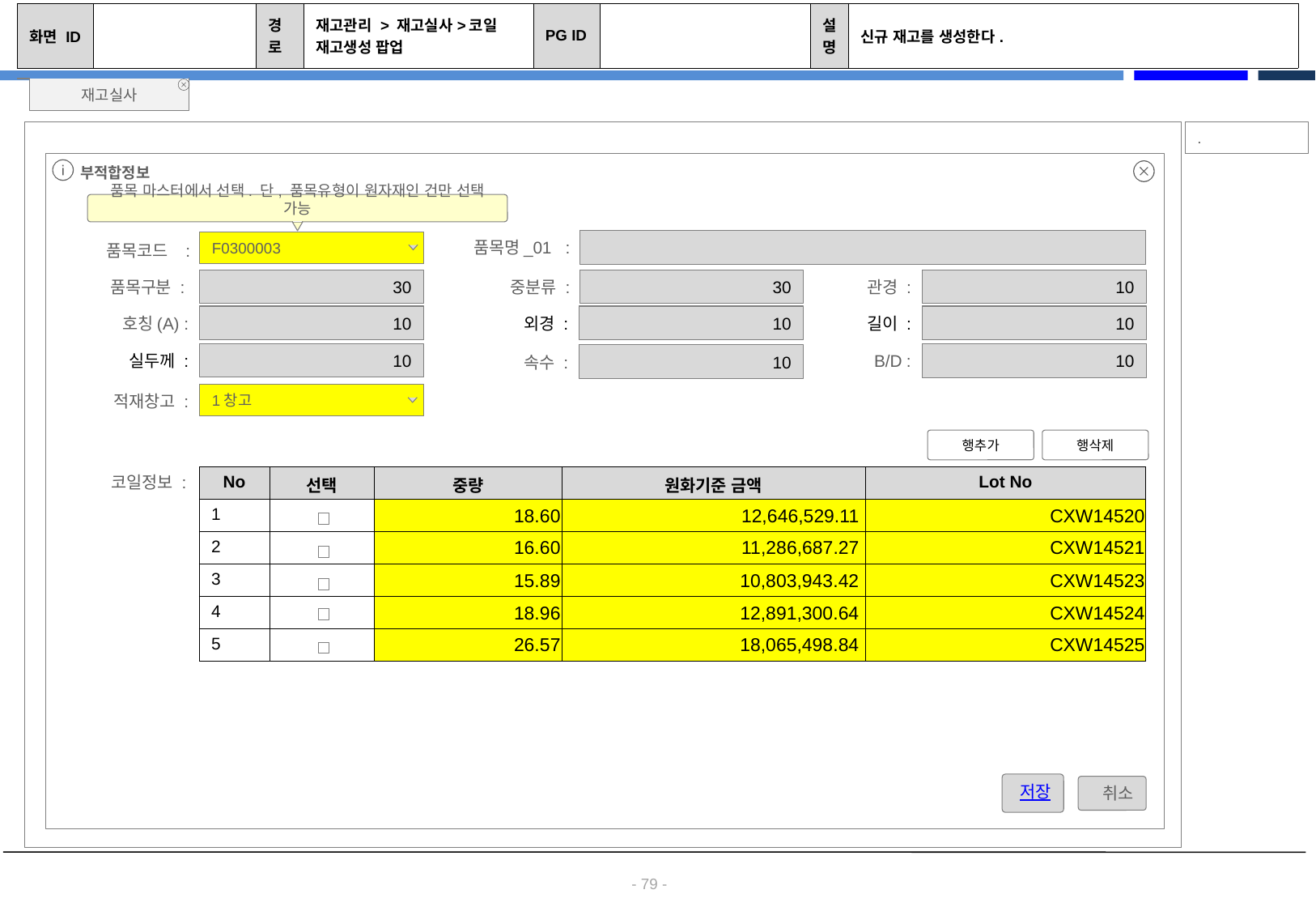

| 화면 ID |  | 경로 | 재고관리 > 재고실사>코일 재고생성 팝업 | PG ID |  | 설명 | 신규 재고를 생성한다. |
| --- | --- | --- | --- | --- | --- | --- | --- |
재고실사

.

부적합정보

품목 마스터에서 선택. 단, 품목유형이 원자재인 건만 선택 가능

품목명_01   :
F0300003
품목코드   :

30
품목구분 :
30
중분류 :
10
관경 :
10
호칭(A) :
10
외경 :
10
길이 :
10
실두께 :
10
B/D :
10
속수 :
적재창고 :
1창고

행추가
행삭제
코일정보 :
| No | 선택 | 중량 | 원화기준 금액 | Lot No |
| --- | --- | --- | --- | --- |
| 1 |  | 18.60 | 12,646,529.11 | CXW14520 |
| 2 |  | 16.60 | 11,286,687.27 | CXW14521 |
| 3 |  | 15.89 | 10,803,943.42 | CXW14523 |
| 4 |  | 18.96 | 12,891,300.64 | CXW14524 |
| 5 |  | 26.57 | 18,065,498.84 | CXW14525 |

저장
취소